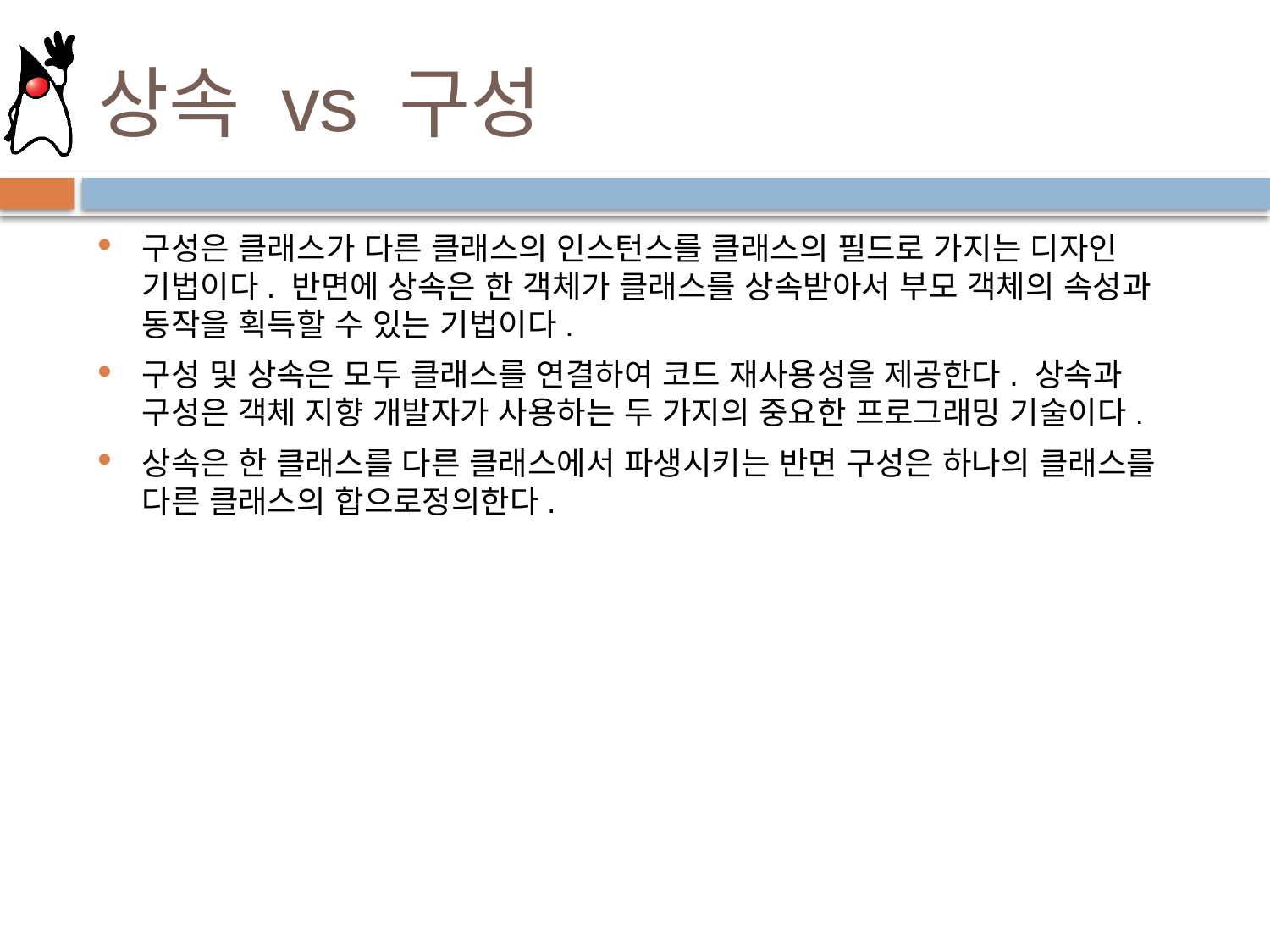

# 상속 vs 구성
구성은 클래스가 다른 클래스의 인스턴스를 클래스의 필드로 가지는 디자인 기법이다. 반면에 상속은 한 객체가 클래스를 상속받아서 부모 객체의 속성과 동작을 획득할 수 있는 기법이다.
구성 및 상속은 모두 클래스를 연결하여 코드 재사용성을 제공한다. 상속과 구성은 객체 지향 개발자가 사용하는 두 가지의 중요한 프로그래밍 기술이다.
상속은 한 클래스를 다른 클래스에서 파생시키는 반면 구성은 하나의 클래스를 다른 클래스의 합으로정의한다.